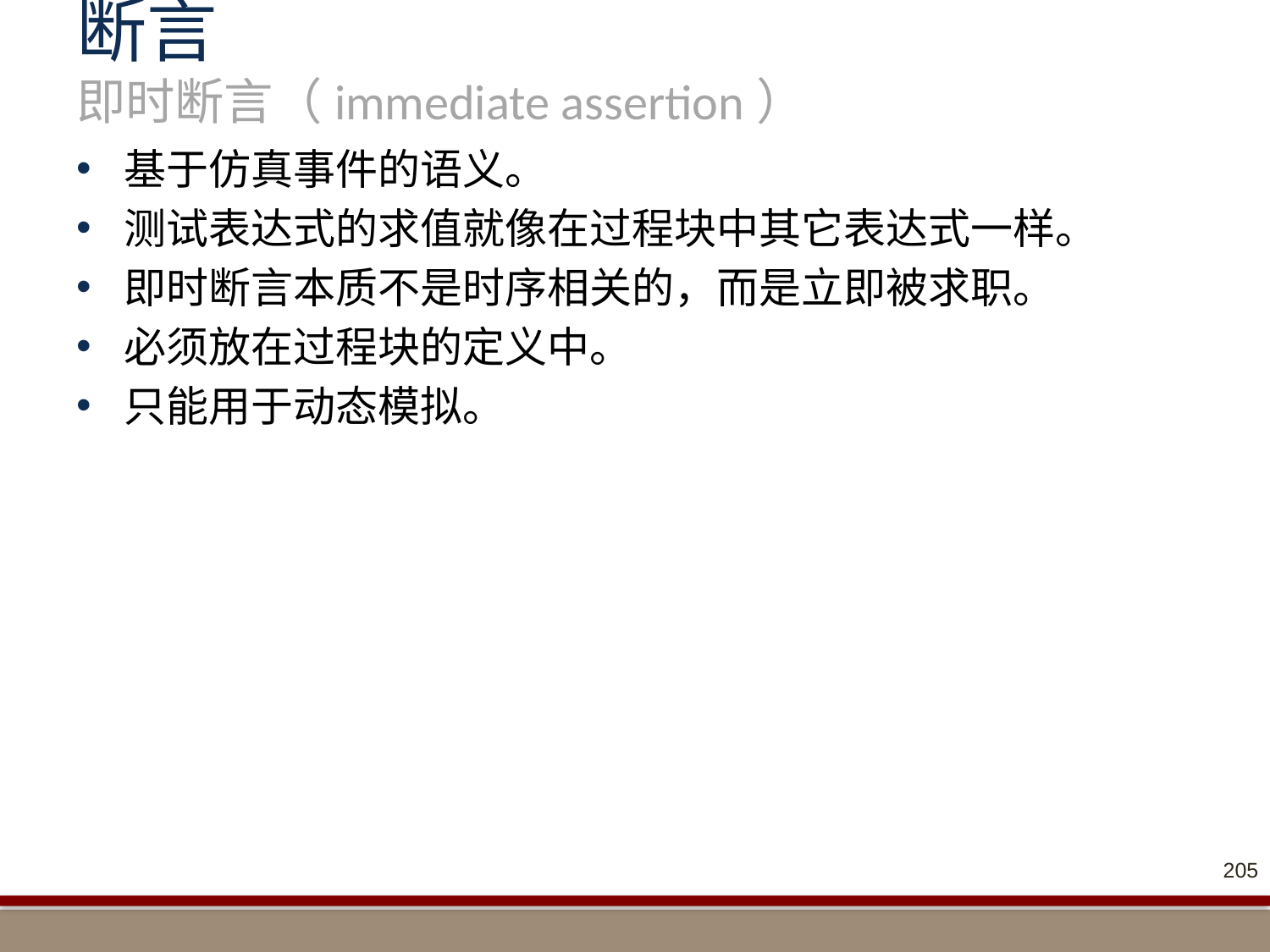

# 断言 即时断言（immediate assertion）
基于仿真事件的语义。
测试表达式的求值就像在过程块中其它表达式一样。
即时断言本质不是时序相关的，而是立即被求职。
必须放在过程块的定义中。
只能用于动态模拟。
205